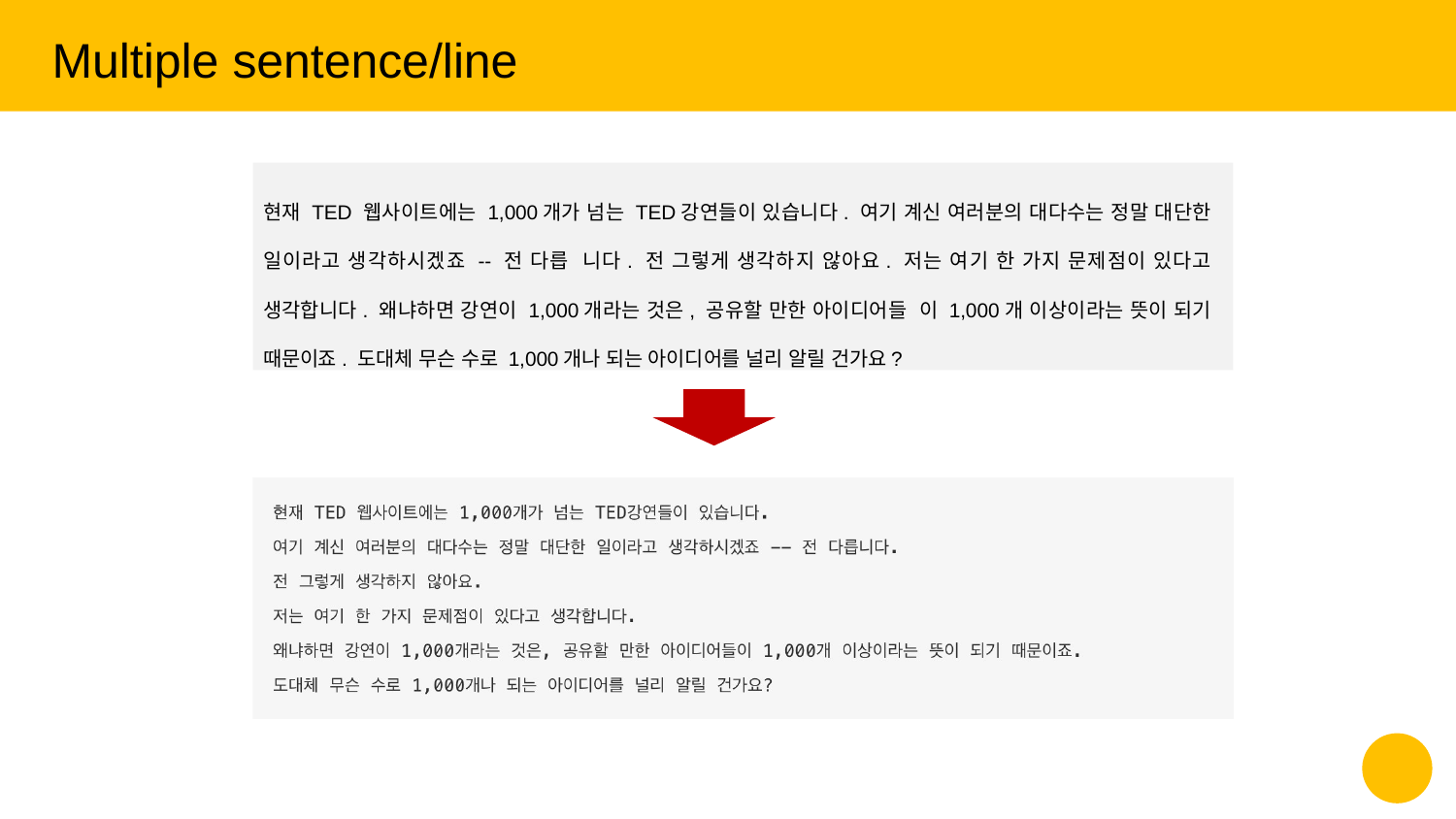

Multiple sentence/line
현재 TED 웹사이트에는 1,000개가 넘는 TED강연들이 있습니다. 여기 계신 여러분의 대다수는 정말 대단한 일이라고 생각하시겠죠 -- 전 다릅  니다. 전 그렇게 생각하지 않아요. 저는 여기 한 가지 문제점이 있다고 생각합니다. 왜냐하면 강연이 1,000개라는 것은, 공유할 만한 아이디어들  이 1,000개 이상이라는 뜻이 되기 때문이죠. 도대체 무슨 수로 1,000개나 되는 아이디어를 널리 알릴 건가요?

21